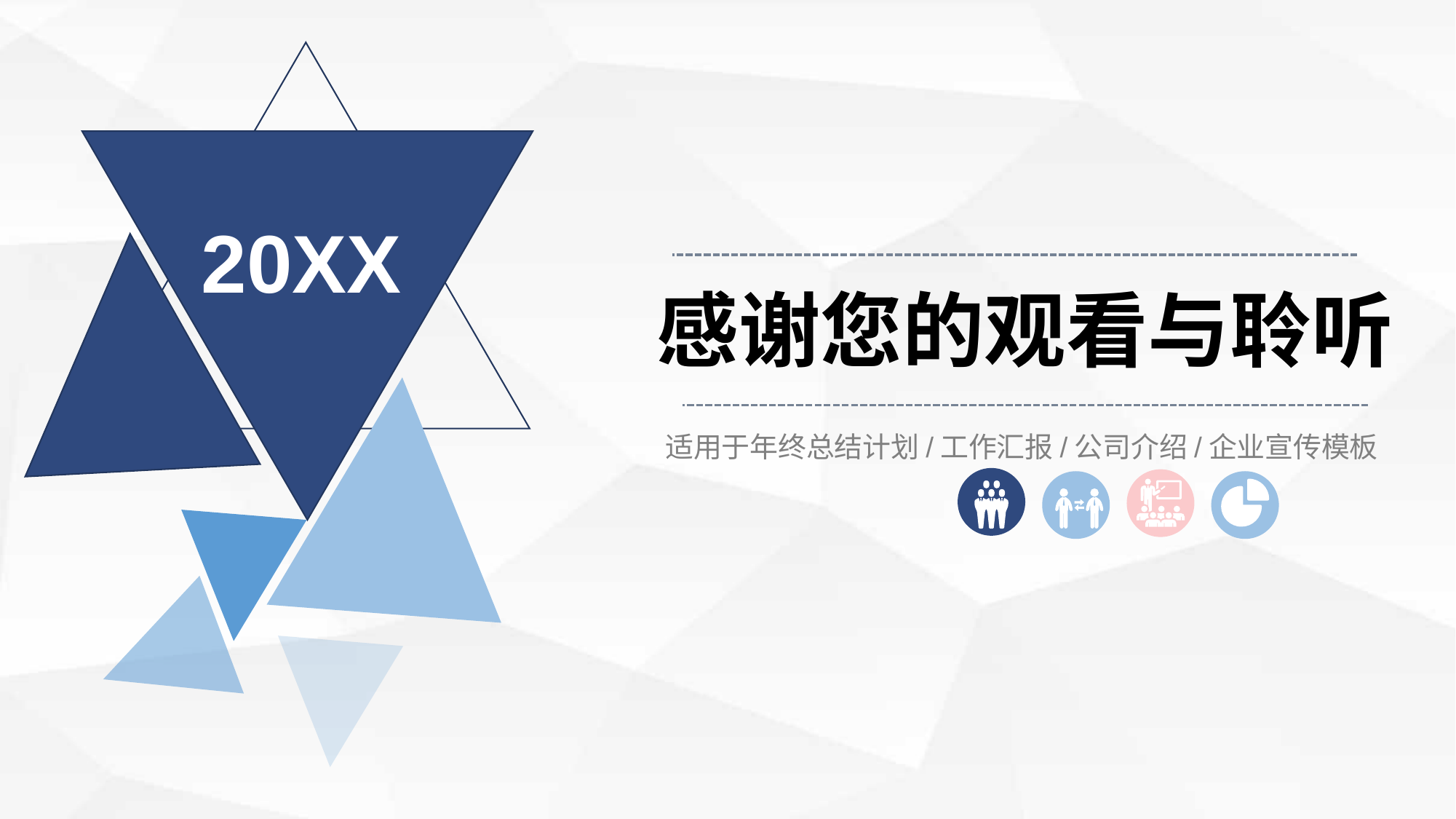

20XX

感谢您的观看与聆听

适用于年终总结计划/工作汇报/公司介绍/企业宣传模板